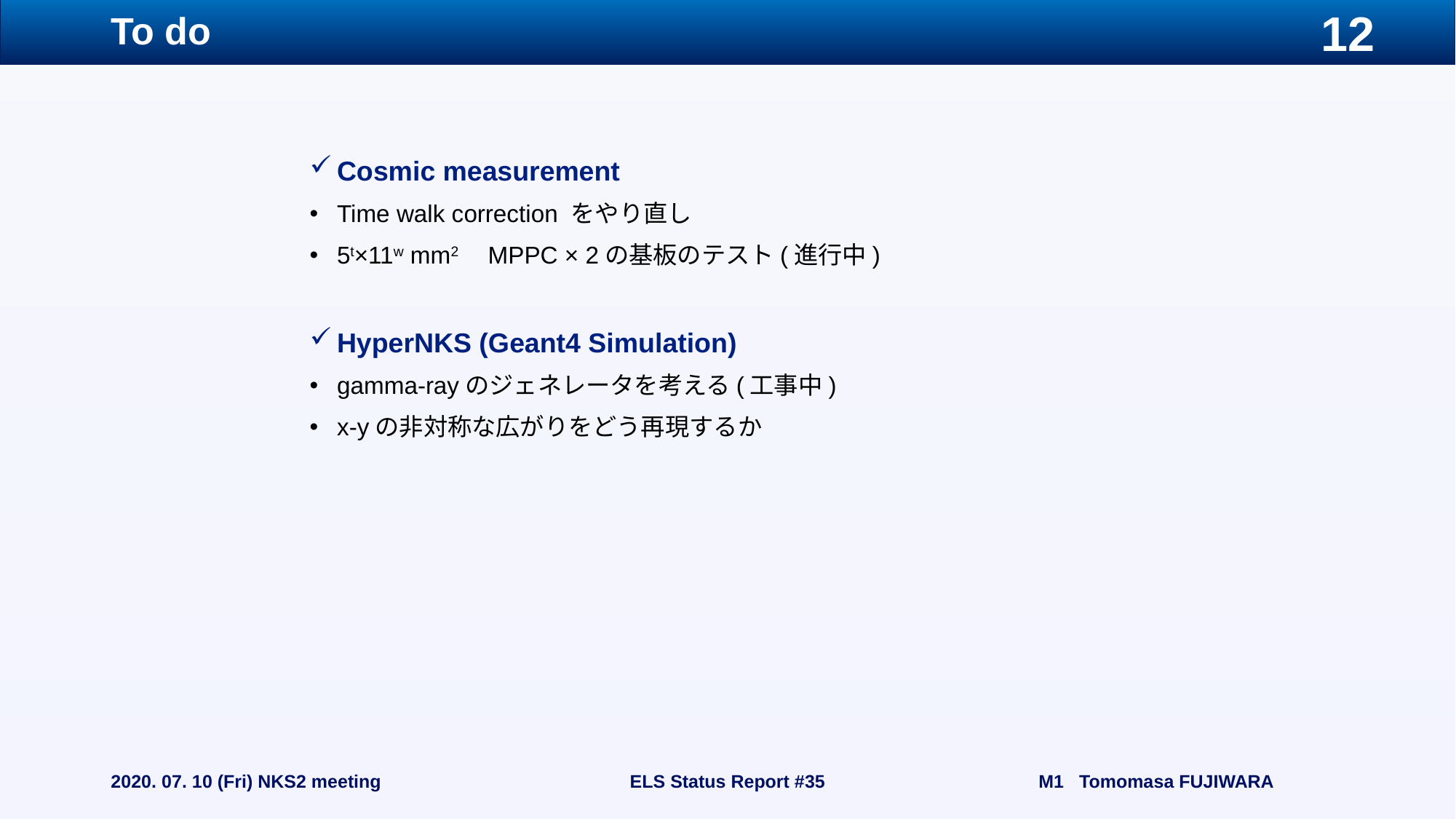

# To do
Cosmic measurement
Time walk correction をやり直し
5t×11w mm2 　MPPC × 2の基板のテスト(進行中)

HyperNKS (Geant4 Simulation)
gamma-rayのジェネレータを考える(工事中)
x-yの非対称な広がりをどう再現するか
2020. 07. 10 (Fri) NKS2 meeting
ELS Status Report #35